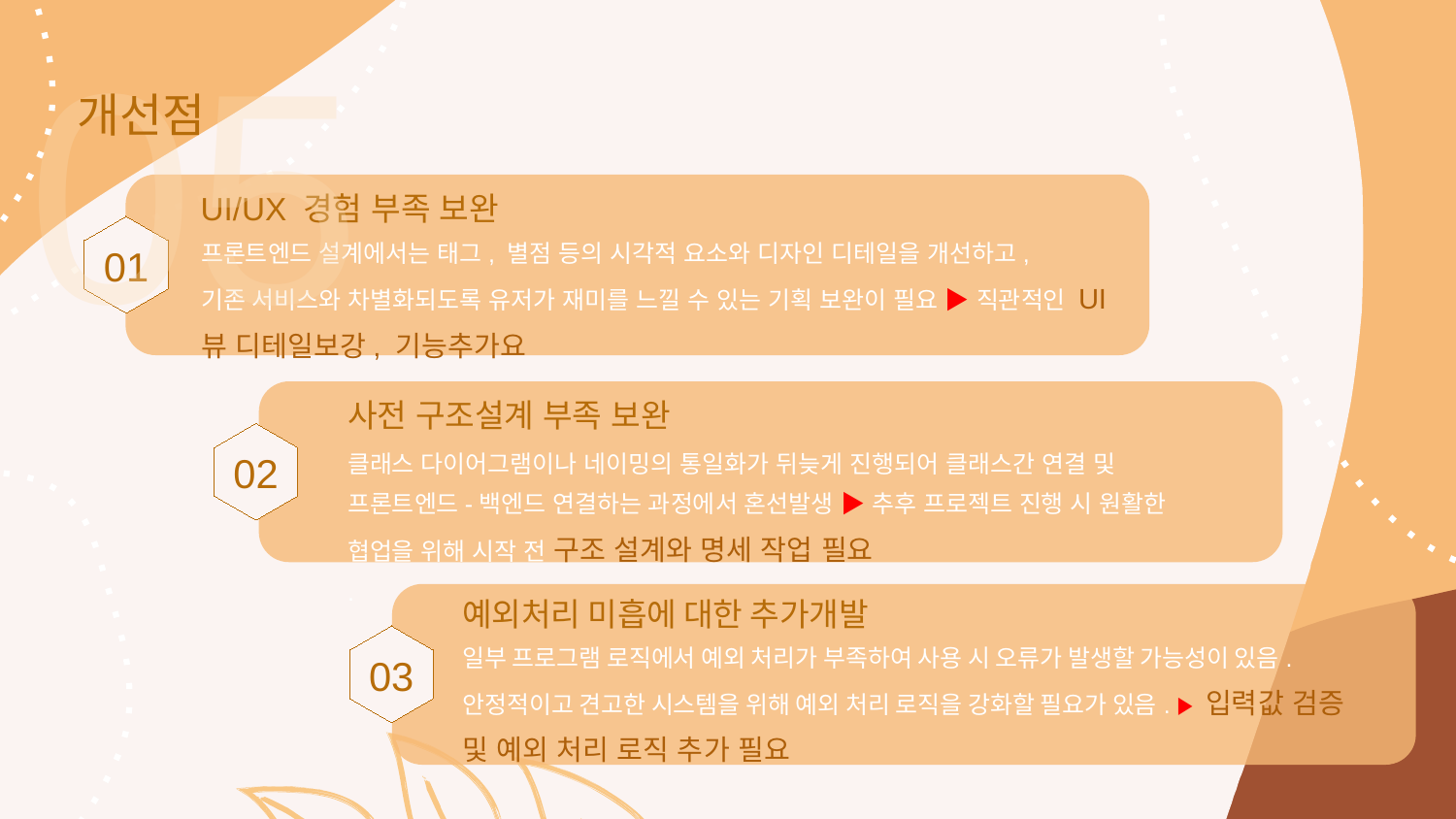

05

개선점

UI/UX 경험 부족 보완

01
프론트엔드 설계에서는 태그, 별점 등의 시각적 요소와 디자인 디테일을 개선하고,
기존 서비스와 차별화되도록 유저가 재미를 느낄 수 있는 기획 보완이 필요 ▶ 직관적인 UI
뷰 디테일보강, 기능추가요

사전 구조설계 부족 보완

02
클래스 다이어그램이나 네이밍의 통일화가 뒤늦게 진행되어 클래스간 연결 및 프론트엔드-백엔드 연결하는 과정에서 혼선발생 ▶ 추후 프로젝트 진행 시 원활한 협업을 위해 시작 전 구조 설계와 명세 작업 필요
.

예외처리 미흡에 대한 추가개발
일부 프로그램 로직에서 예외 처리가 부족하여 사용 시 오류가 발생할 가능성이 있음. 안정적이고 견고한 시스템을 위해 예외 처리 로직을 강화할 필요가 있음. ▶ 입력값 검증 및 예외 처리 로직 추가 필요

03